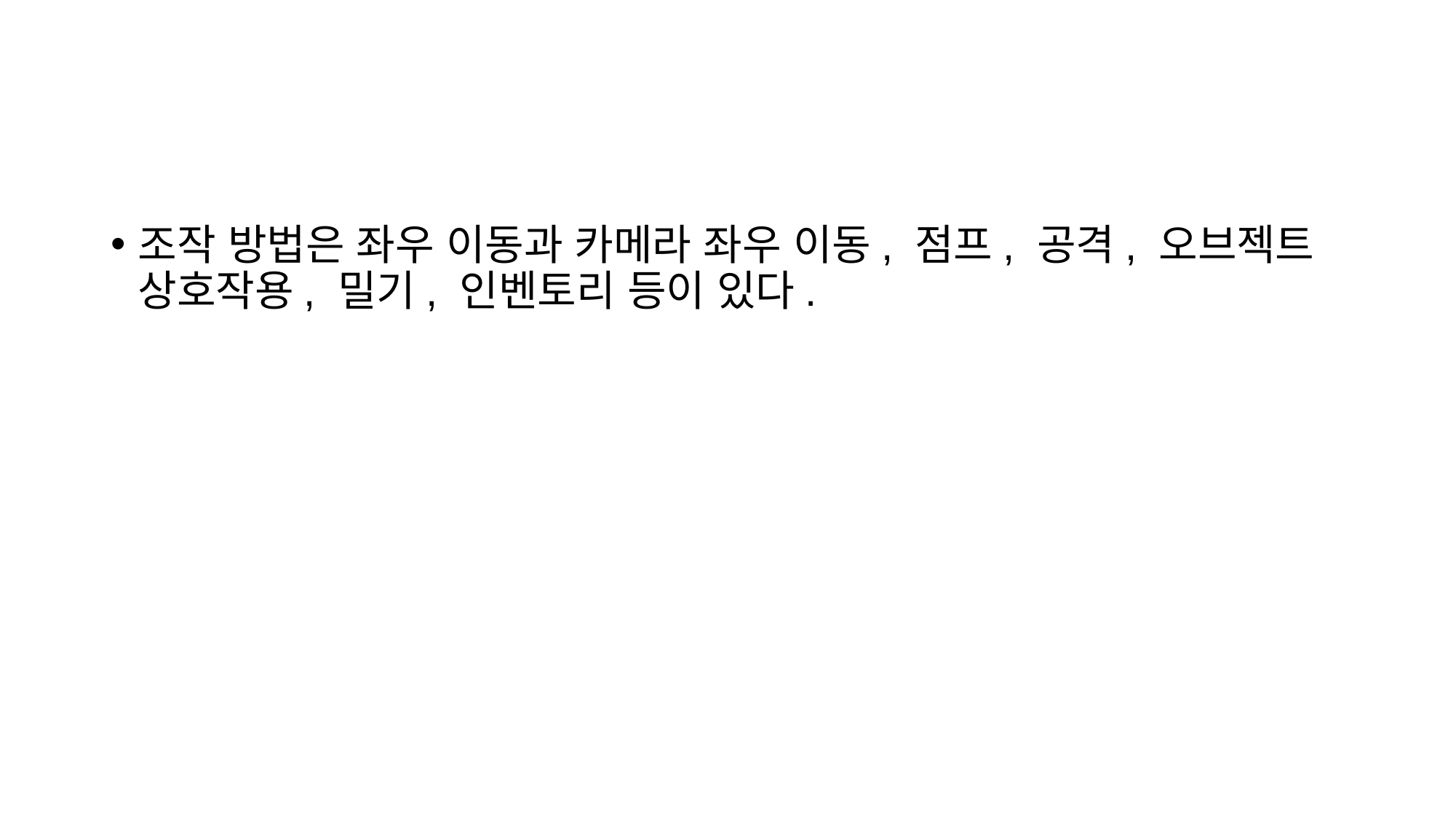

#
조작 방법은 좌우 이동과 카메라 좌우 이동, 점프, 공격, 오브젝트 상호작용, 밀기, 인벤토리 등이 있다.